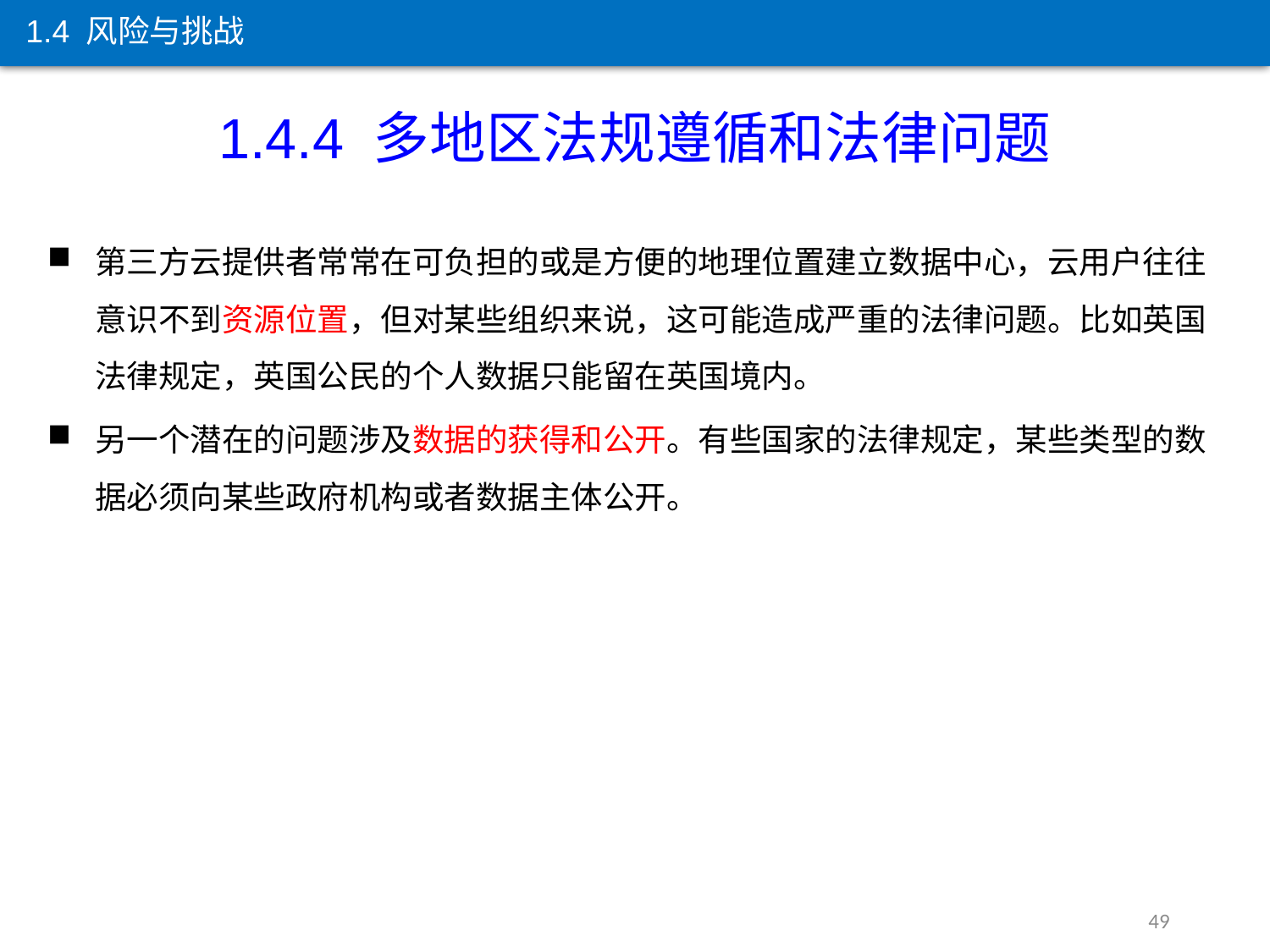

1.4 风险与挑战
1.4.4 多地区法规遵循和法律问题
第三方云提供者常常在可负担的或是方便的地理位置建立数据中心，云用户往往意识不到资源位置，但对某些组织来说，这可能造成严重的法律问题。比如英国法律规定，英国公民的个人数据只能留在英国境内。
另一个潜在的问题涉及数据的获得和公开。有些国家的法律规定，某些类型的数据必须向某些政府机构或者数据主体公开。
49